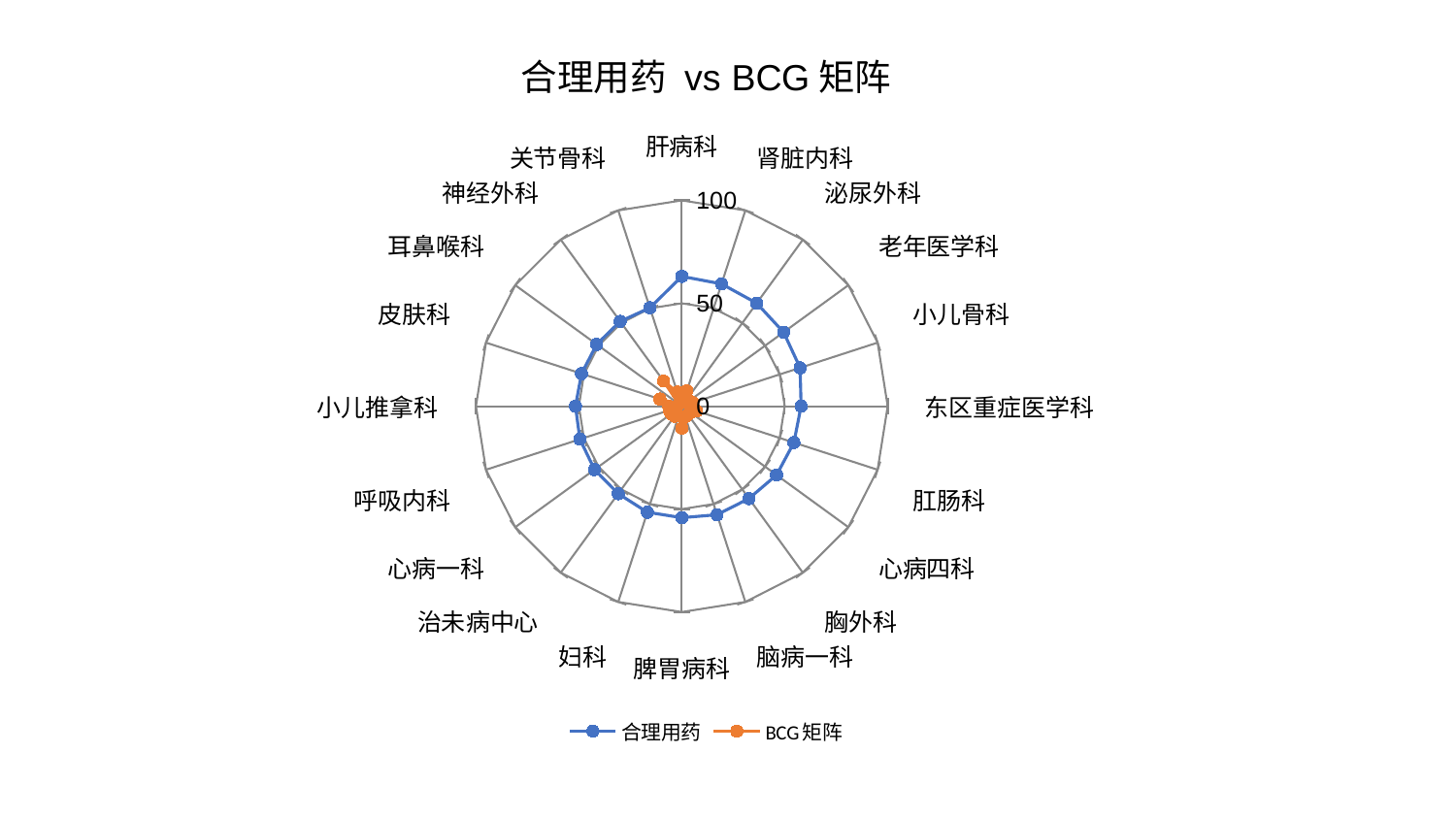

### Chart: 合理用药 vs BCG矩阵

| Category | 合理用药 | BCG矩阵 |
|---|---|---|
| 肝病科 | 63.063083350763726 | 6.435963805288452 |
| 肾脏内科 | 62.48945069631917 | 7.821491425863195 |
| 泌尿外科 | 61.9037939639763 | 2.8345740196368396 |
| 老年医学科 | 61.13024265638161 | 4.484549086151738 |
| 小儿骨科 | 60.42093354520331 | 5.545224254718808 |
| 东区重症医学科 | 57.93448312068135 | 4.277682195548769 |
| 肛肠科 | 57.26209932739439 | 7.562702266907679 |
| 心病四科 | 56.885081697133444 | 5.214240333219642 |
| 胸外科 | 55.5029502227294 | 5.118270200436109 |
| 脑病一科 | 55.47060019385536 | 5.397122245449553 |
| 脾胃病科 | 54.190365686573855 | 10.648252202663619 |
| 妇科 | 54.17858136586197 | 4.912735656806121 |
| 治未病中心 | 52.57042948058992 | 5.982171015861583 |
| 心病一科 | 52.43030791925289 | 6.3476971294420395 |
| 呼吸内科 | 52.034967132166926 | 6.471735369185493 |
| 小儿推拿科 | 51.64325804836487 | 6.345856452898939 |
| 皮肤科 | 51.21602502031901 | 11.222353493553474 |
| 耳鼻喉科 | 51.12024408396477 | 1.6962323308797584 |
| 神经外科 | 50.94964869969928 | 15.10363002862108 |
| 关节骨科 | 50.25735029138556 | 7.1619004933119985 |
56